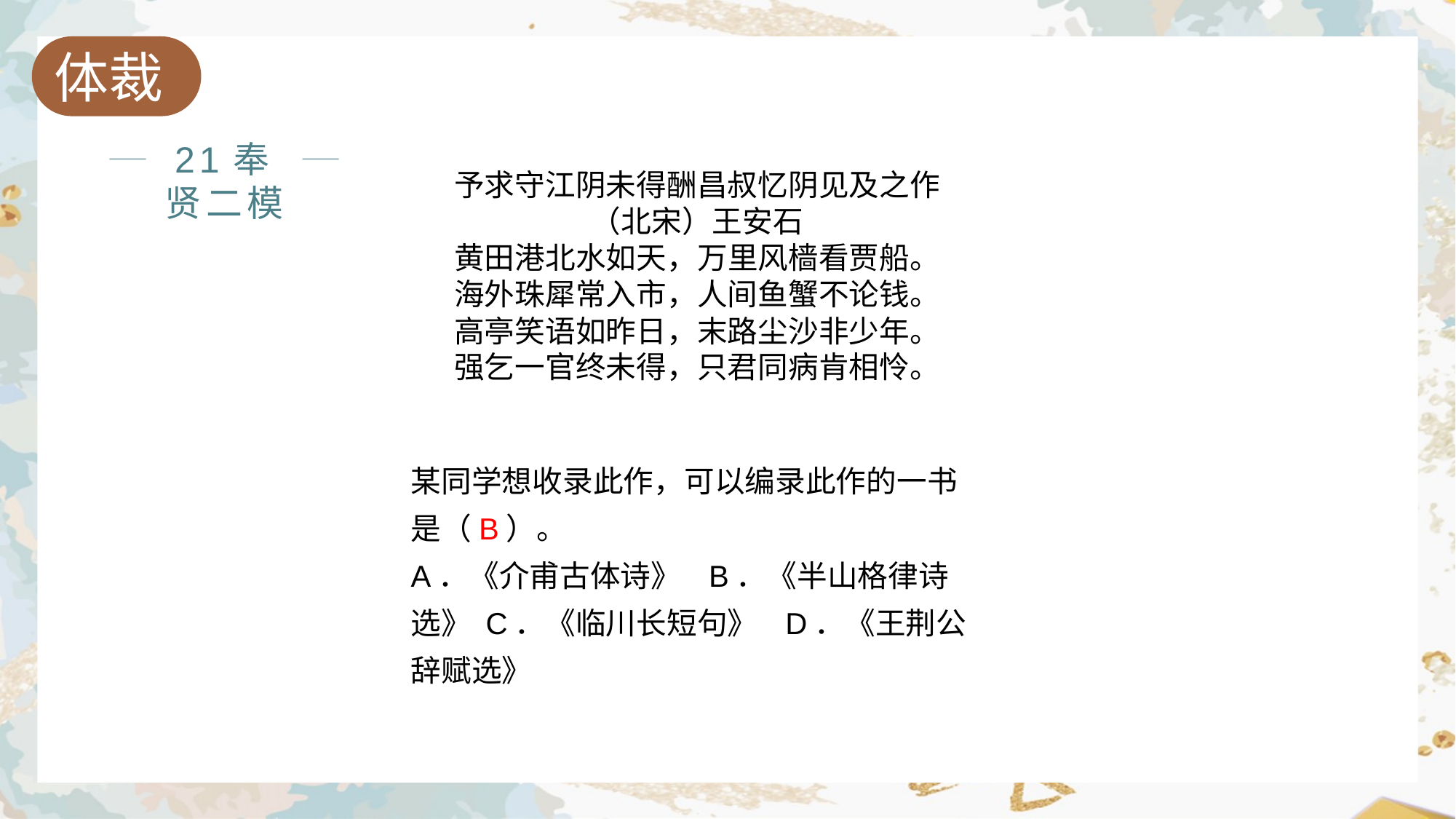

体裁

21奉贤二模
予求守江阴未得酬昌叔忆阴见及之作
（北宋）王安石
黄田港北水如天，万里风樯看贾船。
海外珠犀常入市，人间鱼蟹不论钱。
高亭笑语如昨日，末路尘沙非少年。
强乞一官终未得，只君同病肯相怜。
某同学想收录此作，可以编录此作的一书是（B）。
A．《介甫古体诗》   B．《半山格律诗选》 C．《临川长短句》   D．《王荆公辞赋选》